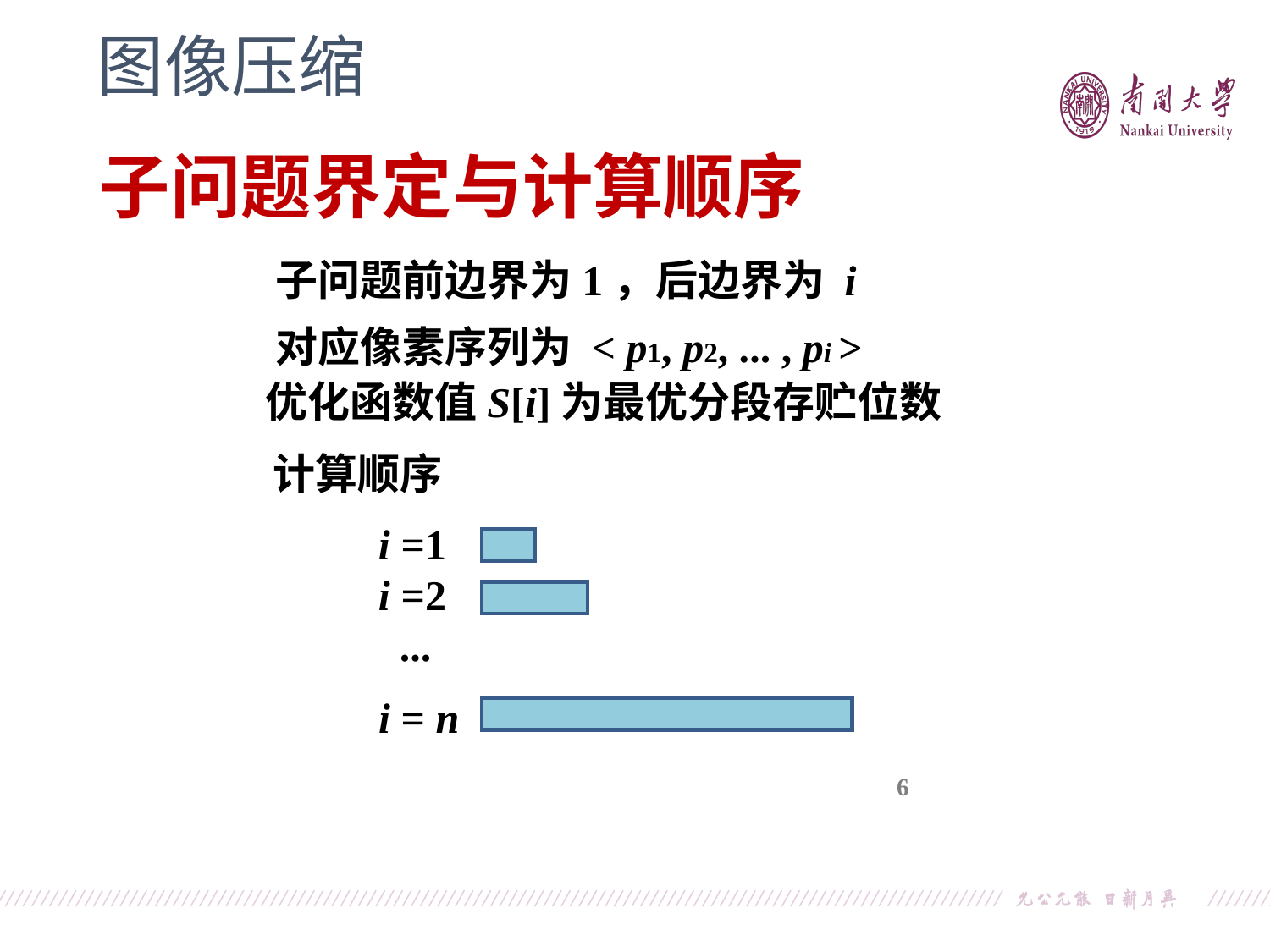

图像压缩
子问题界定与计算顺序
子问题前边界为1，后边界为 i
对应像素序列为 < p1, p2, ... , pi >
优化函数值S[i]为最优分段存贮位数
计算顺序
i =1
i =2

...
i = n

6